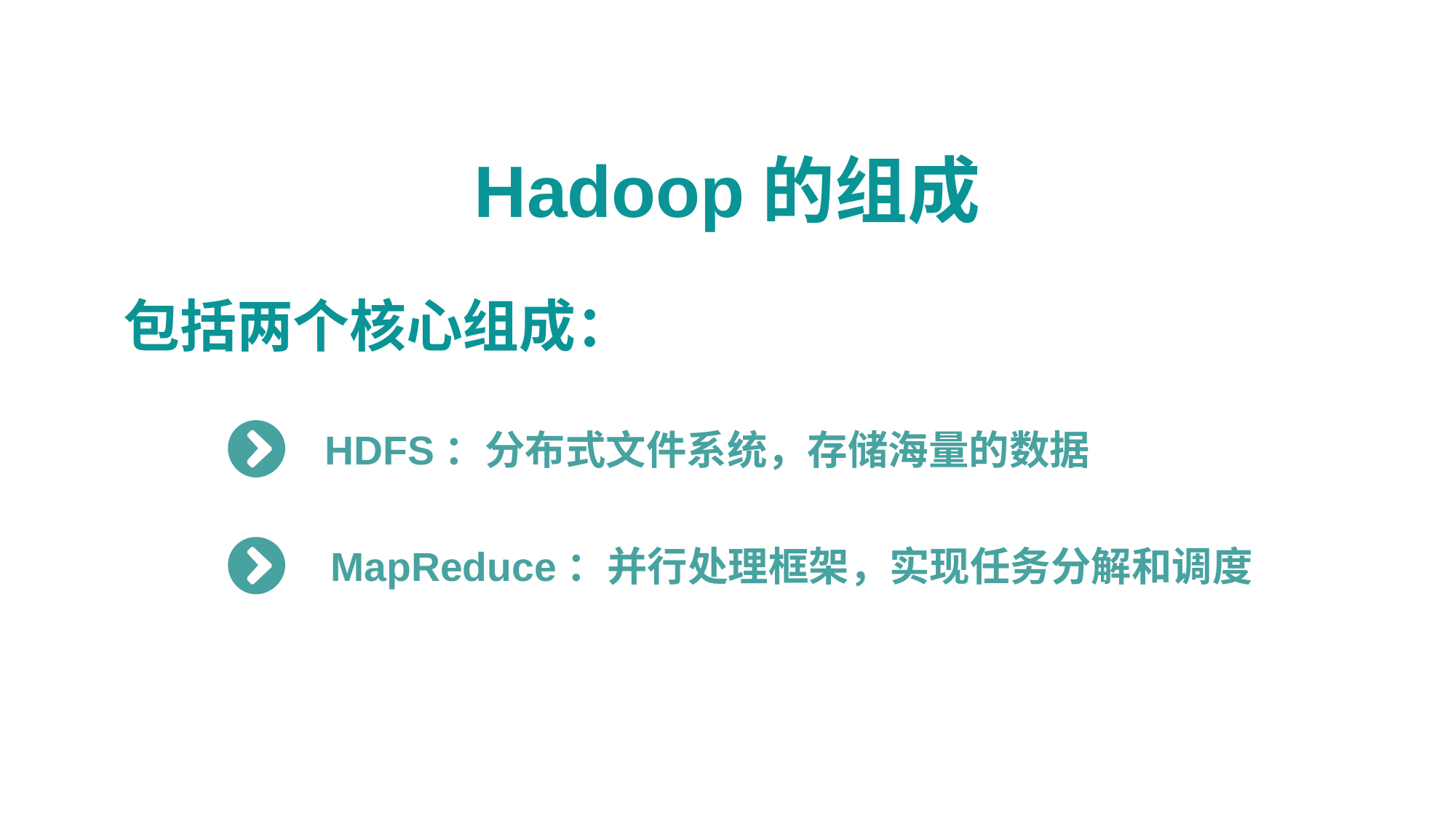

Hadoop的组成
包括两个核心组成：

HDFS：分布式文件系统，存储海量的数据

MapReduce：并行处理框架，实现任务分解和调度